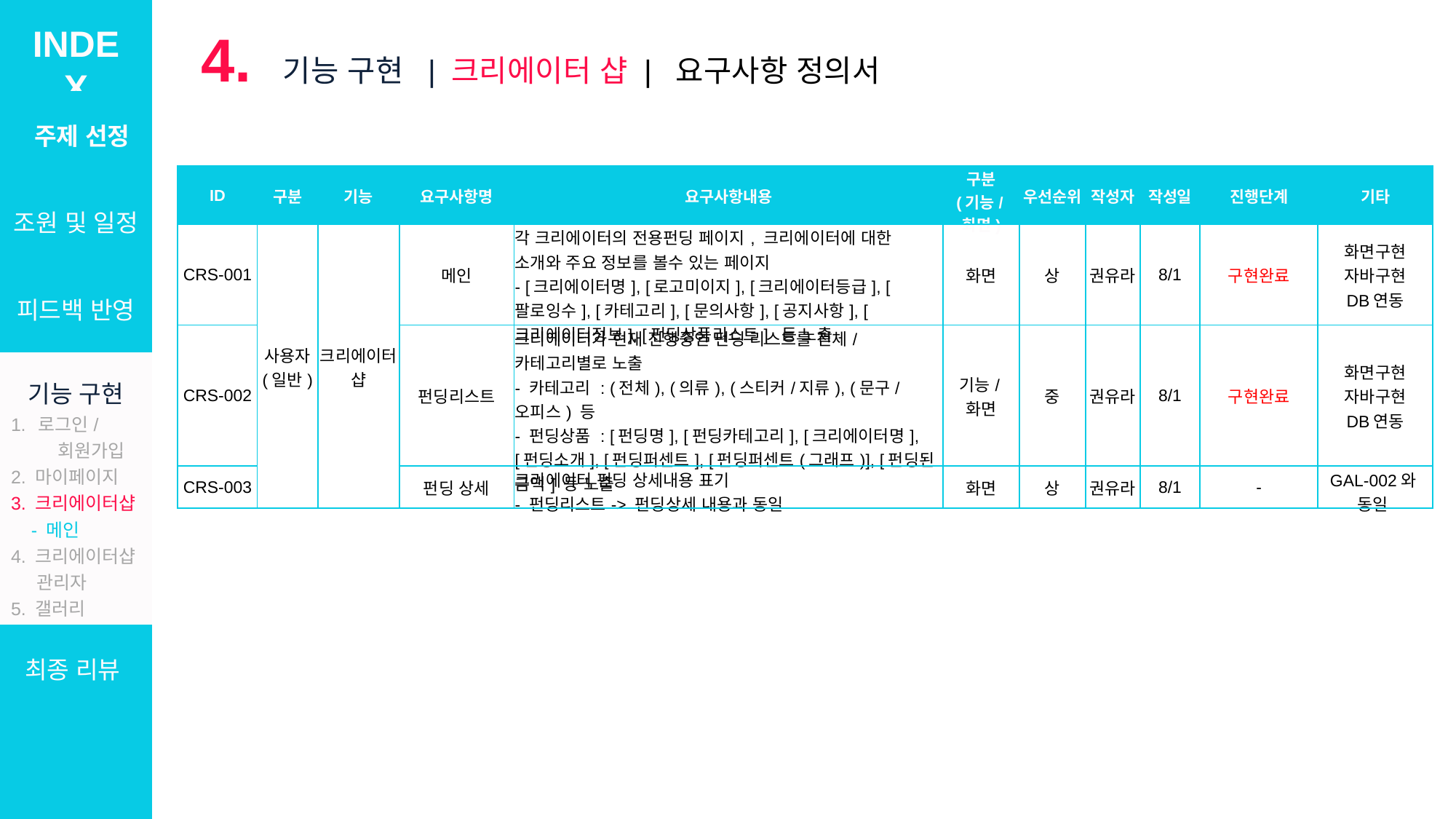

INDEX
4. 기능 구현  | 크리에이터 샵 |  요구사항 정의서
| 주제 선정 |
| --- |
| 조원 및 일정 |
| 피드백 반영 |
| 기능 구현 로그인/ 회원가입 2. 마이페이지 3. 크리에이터샵 - 메인 4. 크리에이터샵 관리자 5. 갤러리 6. 설문/커미션 7. 관리자 |
| 최종 리뷰 |
| ID | 구분 | 기능 | 요구사항명 | 요구사항내용 | 구분 (기능/화면) | 우선순위 | 작성자 | 작성일 | 진행단계 | 기타 |
| --- | --- | --- | --- | --- | --- | --- | --- | --- | --- | --- |
| CRS-001 | 사용자 (일반) | 크리에이터 샵 | 메인 | 각 크리에이터의 전용펀딩 페이지, 크리에이터에 대한 소개와 주요 정보를 볼수 있는 페이지 - [크리에이터명], [로고미이지], [크리에이터등급], [팔로잉수], [카테고리], [문의사항], [공지사항], [크리에이터정보], [펀딩상품리스트] 등 노출 | 화면 | 상 | 권유라 | 8/1 | 구현완료 | 화면구현 자바구현 DB연동 |
| CRS-002 |  |  | 펀딩리스트 | 크리에이터가 현재 진행중인 펀딩 리스트를 전체/카테고리별로 노출 - 카테고리 : (전체), (의류), (스티커/지류), (문구/오피스) 등 - 펀딩상품 : [펀딩명], [펀딩카테고리], [크리에이터명], [펀딩소개], [펀딩퍼센트], [펀딩퍼센트(그래프)], [펀딩된 금액] 등 노출 | 기능/화면 | 중 | 권유라 | 8/1 | 구현완료 | 화면구현 자바구현 DB연동 |
| CRS-003 |  |  | 펀딩 상세 | 크리에이터 펀딩 상세내용 표기 - 펀딩리스트-> 펀딩상세 내용과 동일 | 화면 | 상 | 권유라 | 8/1 | - | GAL-002와 동일 |